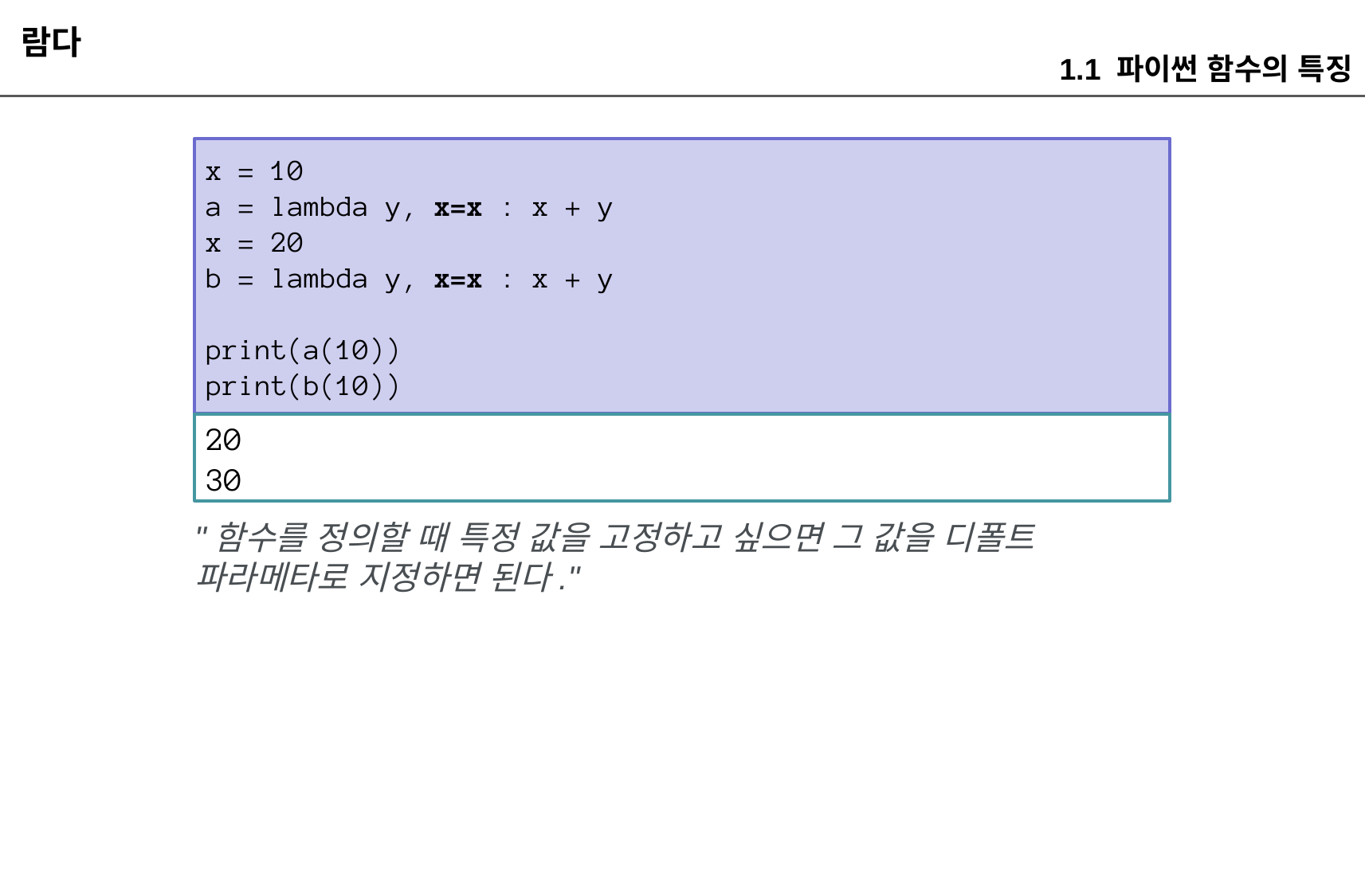

람다
1.1 파이썬 함수의 특징
x = 10
a = lambda y, x=x : x + y
x = 20
b = lambda y, x=x : x + y

print(a(10))
print(b(10))
20
30
"함수를 정의할 때 특정 값을 고정하고 싶으면 그 값을 디폴트 파라메타로 지정하면 된다."